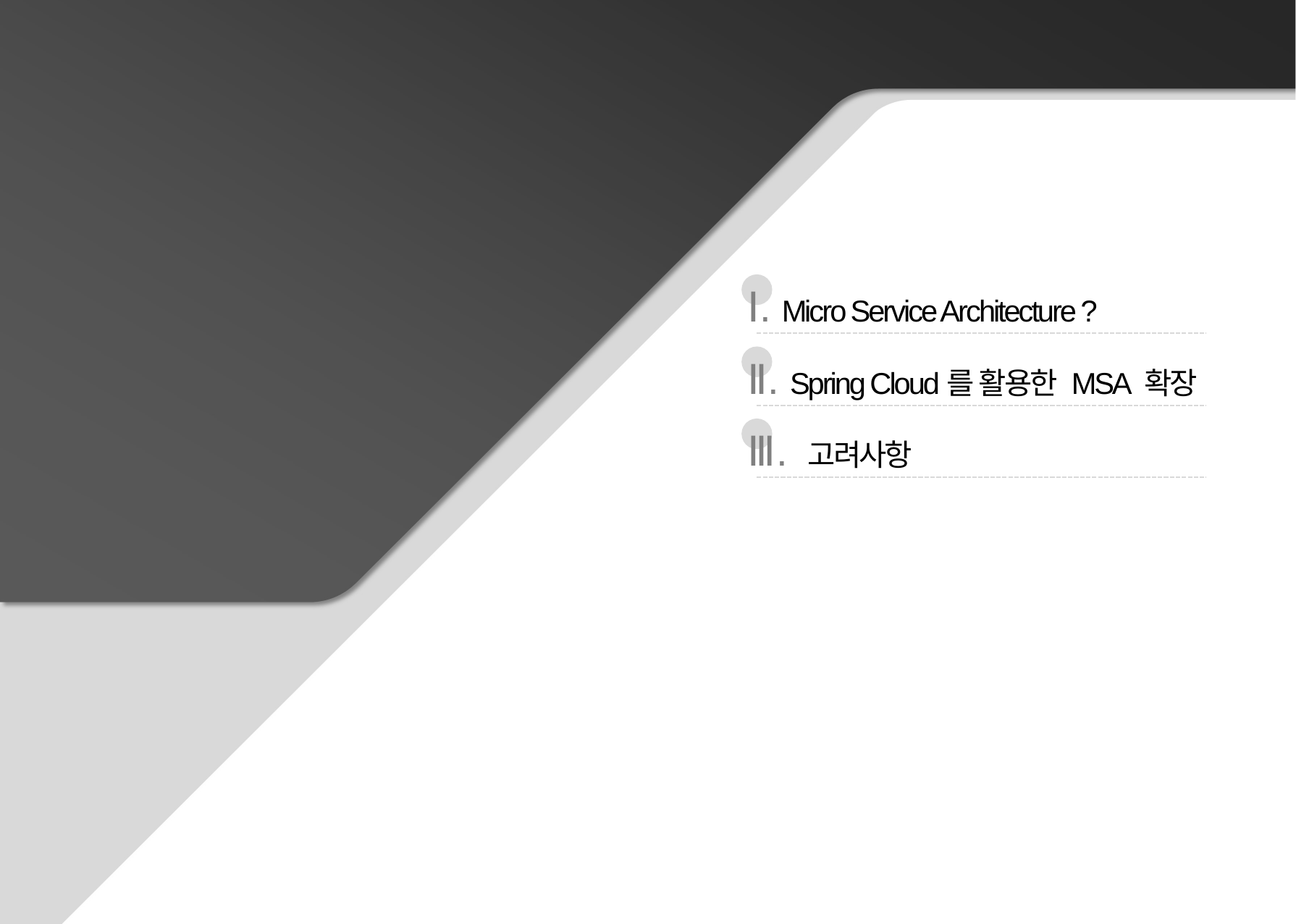

CONTENTS
Ⅰ. Micro Service Architecture ?

Ⅱ. Spring Cloud를 활용한 MSA 확장

Ⅲ. 고려사항